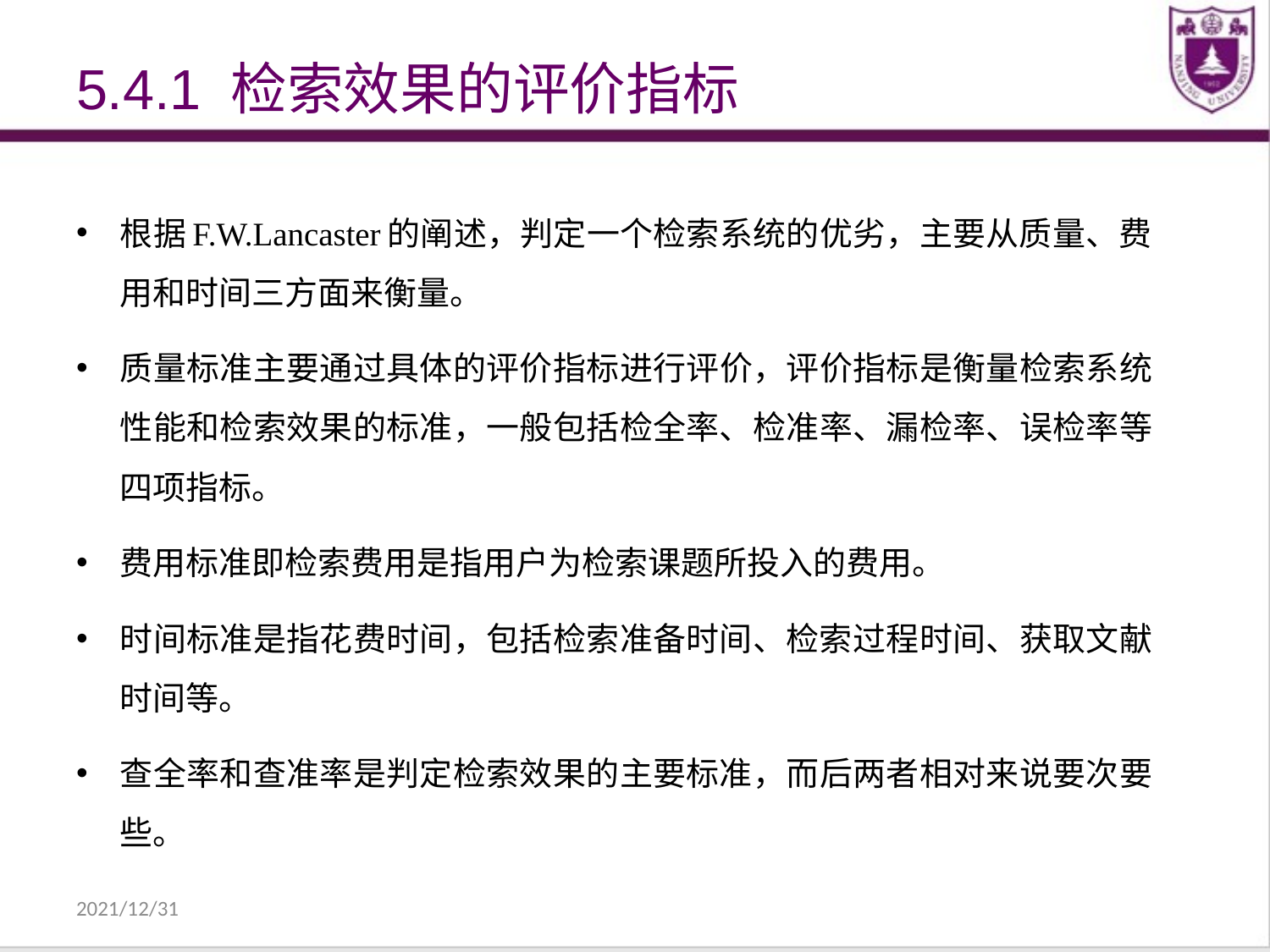

# 5.4.1 检索效果的评价指标
根据F.W.Lancaster的阐述，判定一个检索系统的优劣，主要从质量、费用和时间三方面来衡量。
质量标准主要通过具体的评价指标进行评价，评价指标是衡量检索系统性能和检索效果的标准，一般包括检全率、检准率、漏检率、误检率等四项指标。
费用标准即检索费用是指用户为检索课题所投入的费用。
时间标准是指花费时间，包括检索准备时间、检索过程时间、获取文献时间等。
查全率和查准率是判定检索效果的主要标准，而后两者相对来说要次要些。

2021/12/31